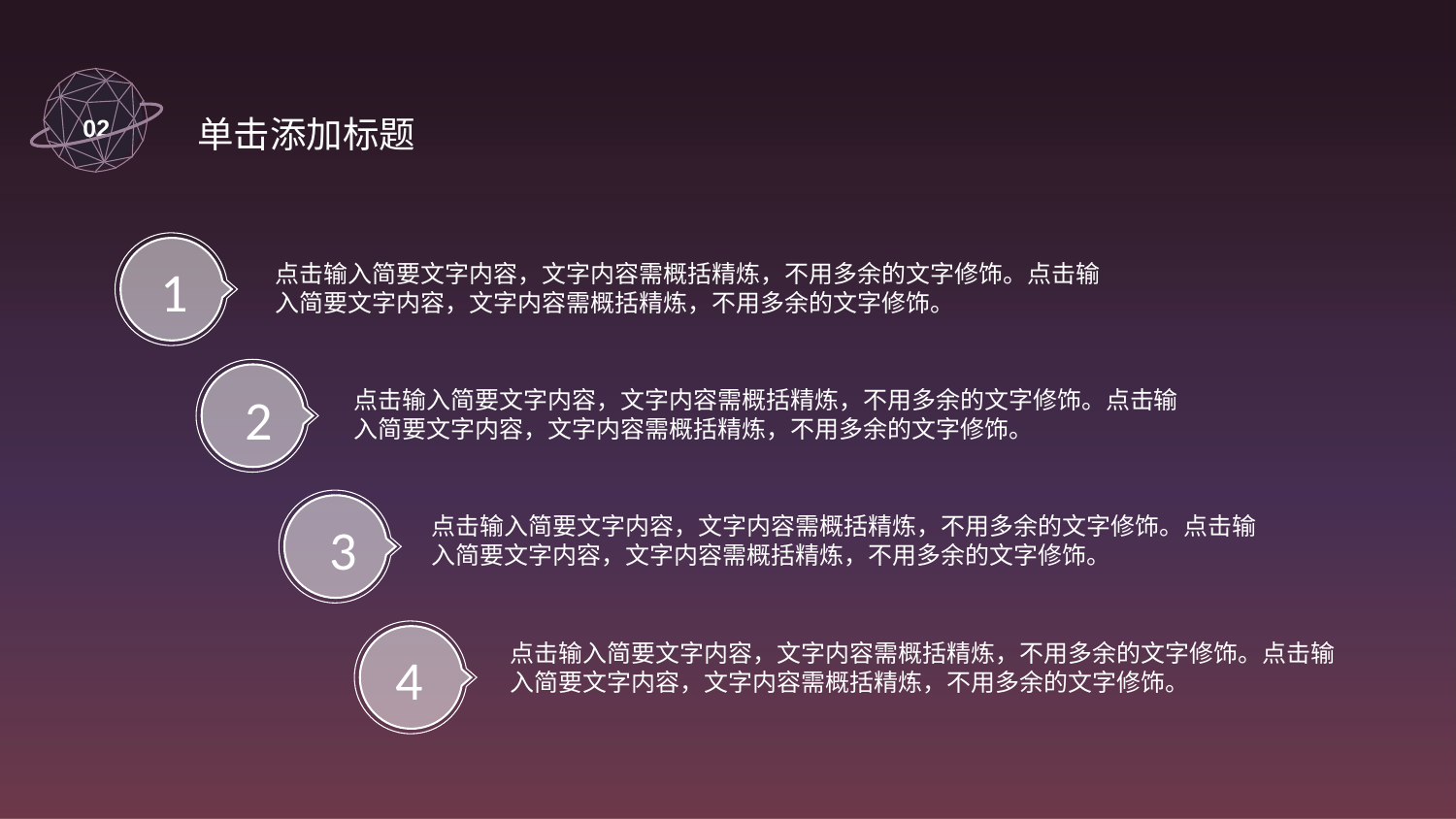

02

 单击添加标题

1
点击输入简要文字内容，文字内容需概括精炼，不用多余的文字修饰。点击输入简要文字内容，文字内容需概括精炼，不用多余的文字修饰。

2
点击输入简要文字内容，文字内容需概括精炼，不用多余的文字修饰。点击输入简要文字内容，文字内容需概括精炼，不用多余的文字修饰。

3
点击输入简要文字内容，文字内容需概括精炼，不用多余的文字修饰。点击输入简要文字内容，文字内容需概括精炼，不用多余的文字修饰。

4
点击输入简要文字内容，文字内容需概括精炼，不用多余的文字修饰。点击输入简要文字内容，文字内容需概括精炼，不用多余的文字修饰。